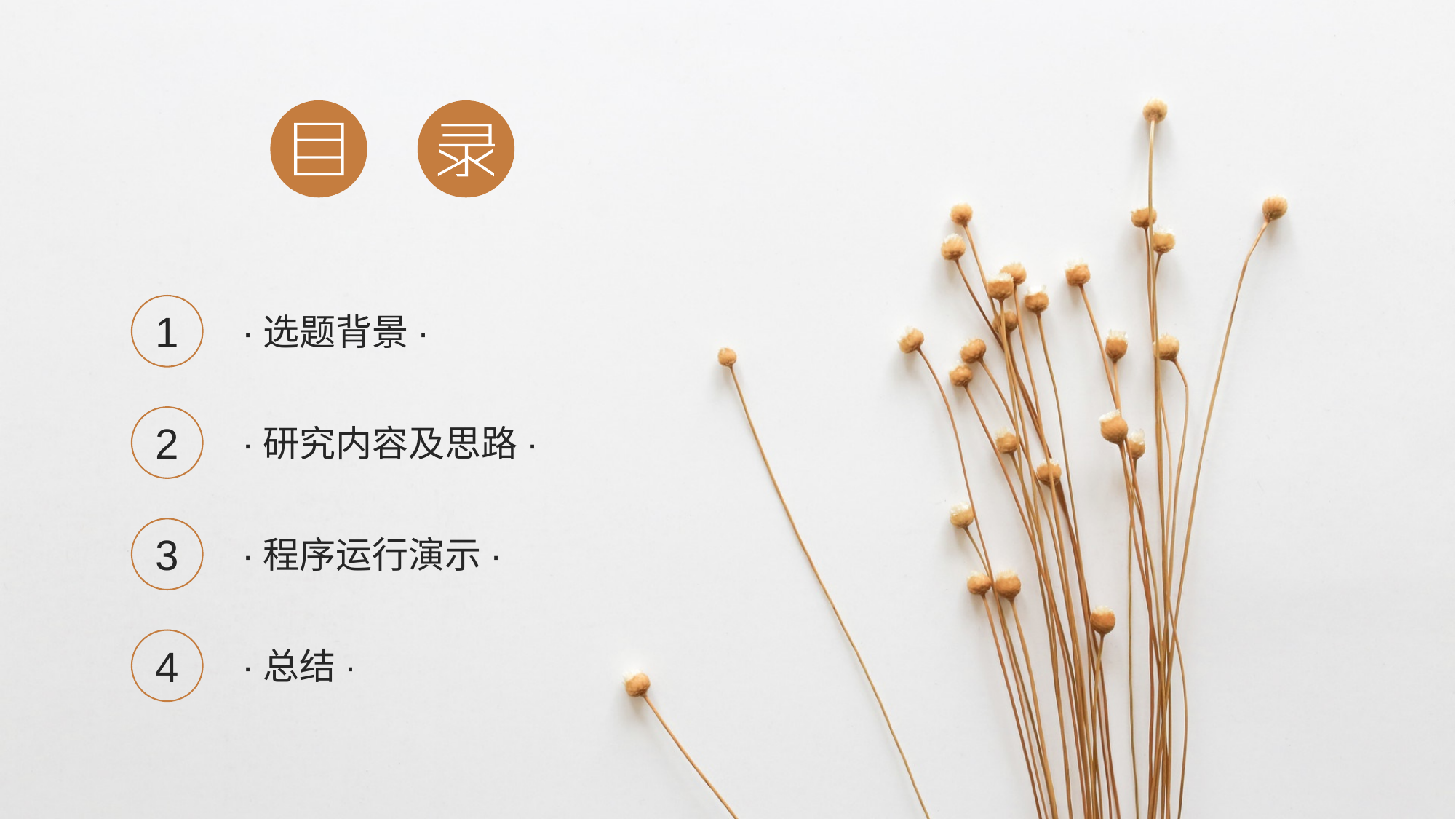

1
·选题背景·

2
·研究内容及思路·

3
·程序运行演示·

4
·总结·